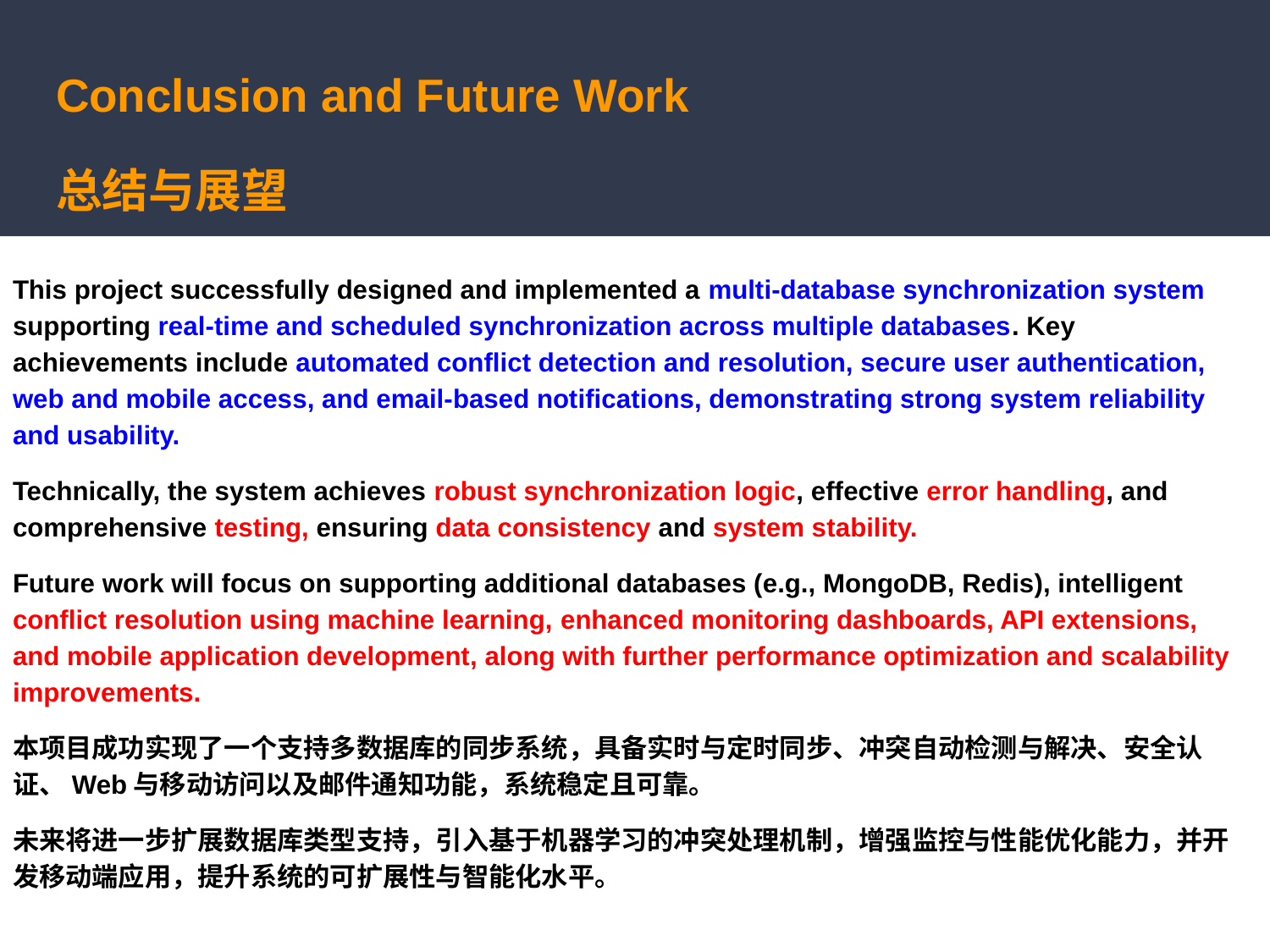

# Conclusion and Future Work
总结与展望
This project successfully designed and implemented a multi-database synchronization system supporting real-time and scheduled synchronization across multiple databases. Key achievements include automated conflict detection and resolution, secure user authentication, web and mobile access, and email-based notifications, demonstrating strong system reliability and usability.
Technically, the system achieves robust synchronization logic, effective error handling, and comprehensive testing, ensuring data consistency and system stability.
Future work will focus on supporting additional databases (e.g., MongoDB, Redis), intelligent conflict resolution using machine learning, enhanced monitoring dashboards, API extensions, and mobile application development, along with further performance optimization and scalability improvements.
本项目成功实现了一个支持多数据库的同步系统，具备实时与定时同步、冲突自动检测与解决、安全认证、Web与移动访问以及邮件通知功能，系统稳定且可靠。
未来将进一步扩展数据库类型支持，引入基于机器学习的冲突处理机制，增强监控与性能优化能力，并开发移动端应用，提升系统的可扩展性与智能化水平。